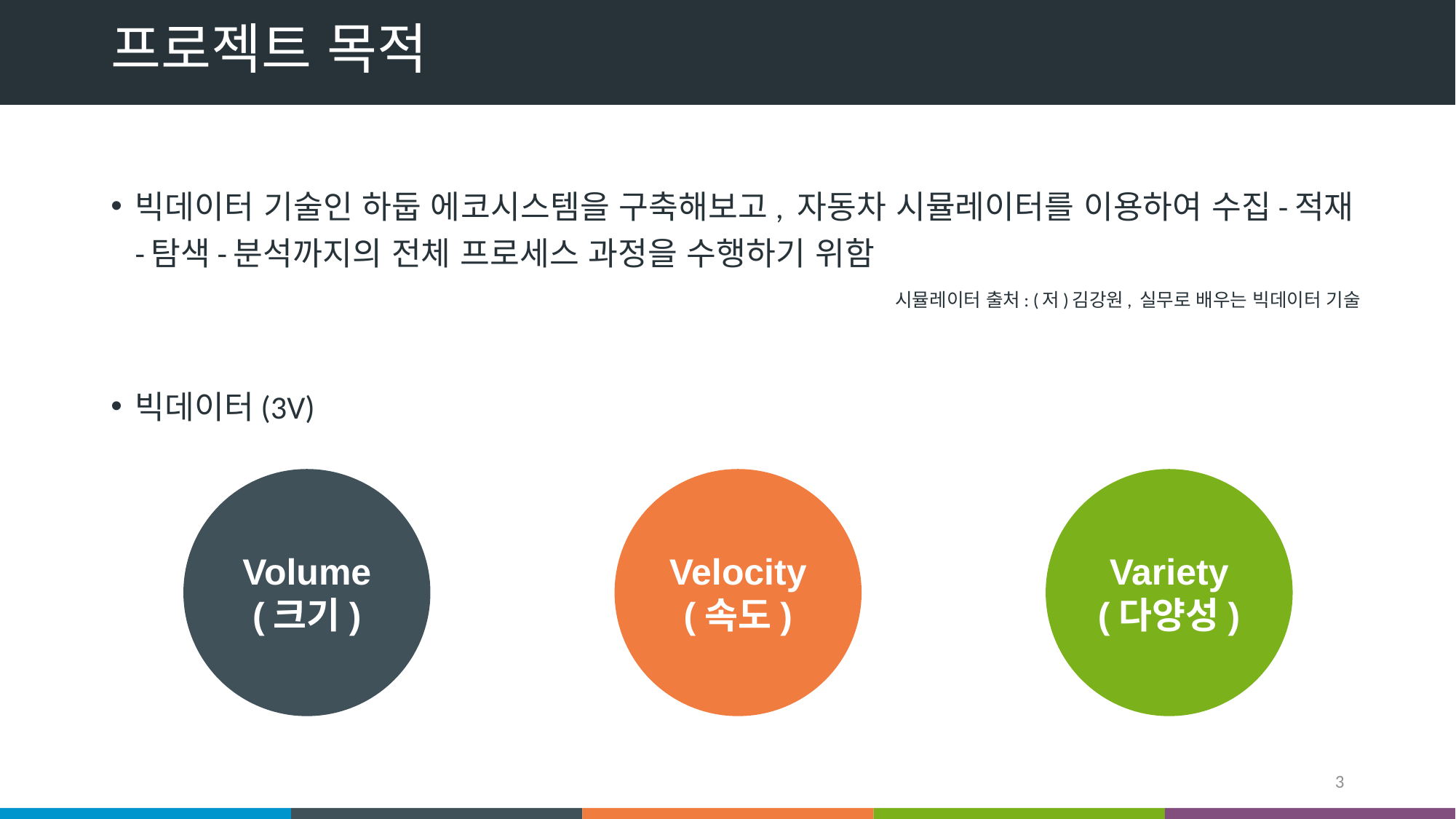

# 프로젝트 목적
빅데이터 기술인 하둡 에코시스템을 구축해보고, 자동차 시뮬레이터를 이용하여 수집-적재-탐색-분석까지의 전체 프로세스 과정을 수행하기 위함
시뮬레이터 출처: (저)김강원, 실무로 배우는 빅데이터 기술

빅데이터(3V)
Volume
(크기)
Variety
(다양성)
Velocity
(속도)
3